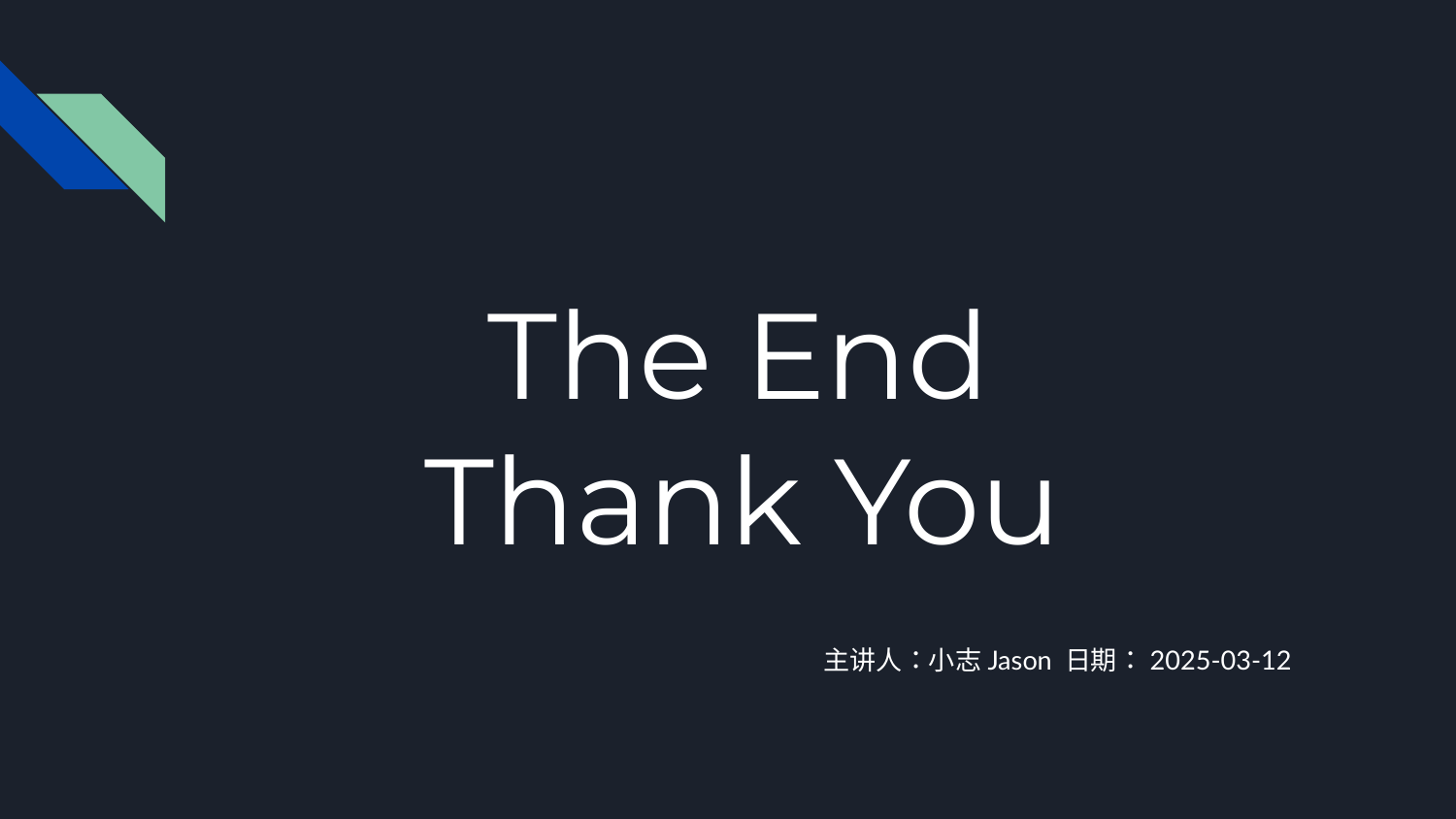

# The End
Thank You
主讲人：小志Jason 日期：2025-03-12